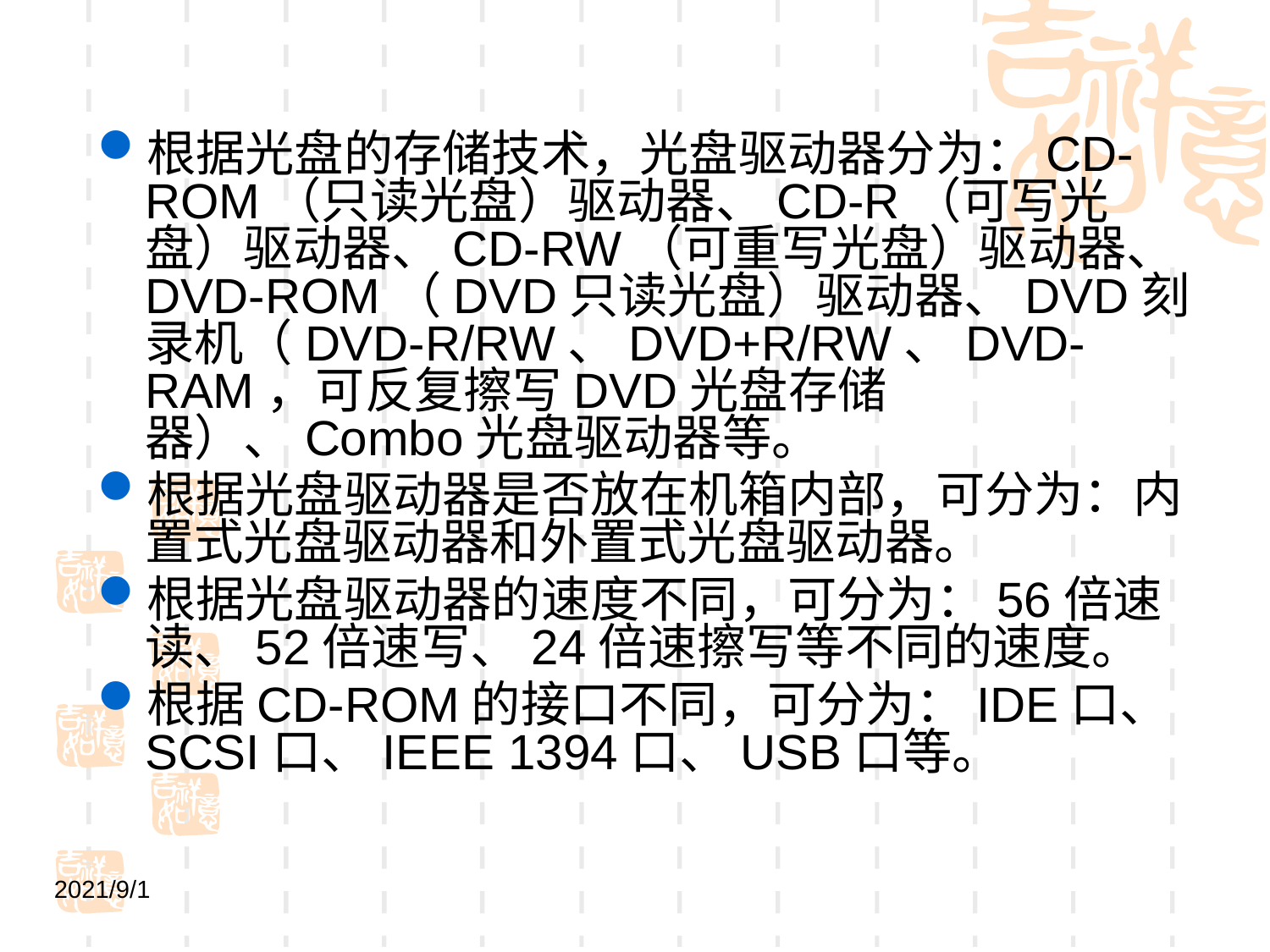

根据光盘的存储技术，光盘驱动器分为：CD-ROM（只读光盘）驱动器、CD-R（可写光盘）驱动器、CD-RW（可重写光盘）驱动器、DVD-ROM（DVD只读光盘）驱动器、DVD刻录机（DVD-R/RW、DVD+R/RW、DVD-RAM，可反复擦写DVD光盘存储器）、Combo光盘驱动器等。
根据光盘驱动器是否放在机箱内部，可分为：内置式光盘驱动器和外置式光盘驱动器。
根据光盘驱动器的速度不同，可分为：56倍速读、52倍速写、24倍速擦写等不同的速度。
根据CD-ROM的接口不同，可分为：IDE口、SCSI口、IEEE 1394口、USB口等。

2021/9/1